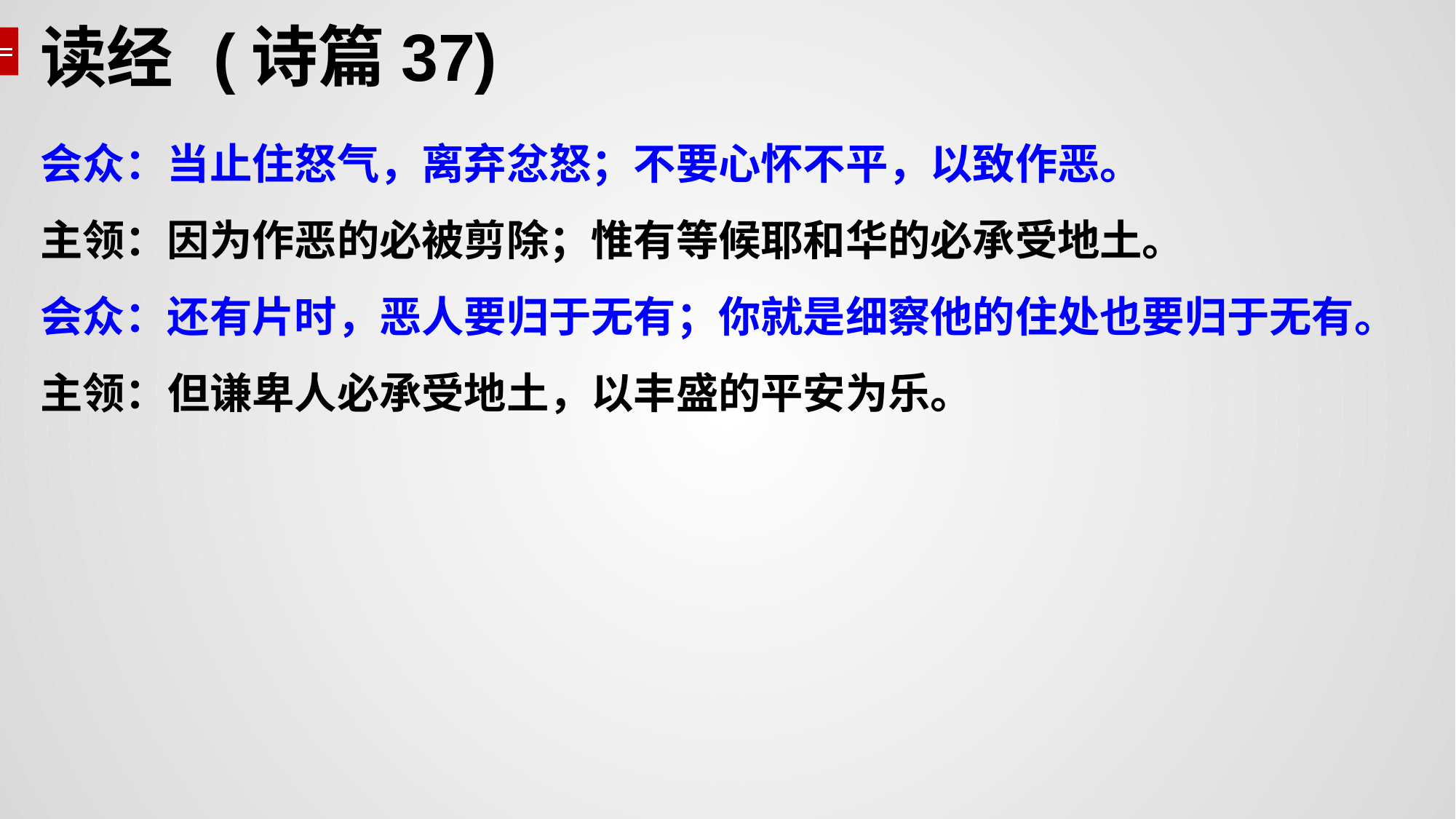

(诗篇37)
会众：当止住怒气，离弃忿怒；不要心怀不平，以致作恶。
主领：因为作恶的必被剪除；惟有等候耶和华的必承受地土。
会众：还有片时，恶人要归于无有；你就是细察他的住处也要归于无有。
主领：但谦卑人必承受地土，以丰盛的平安为乐。